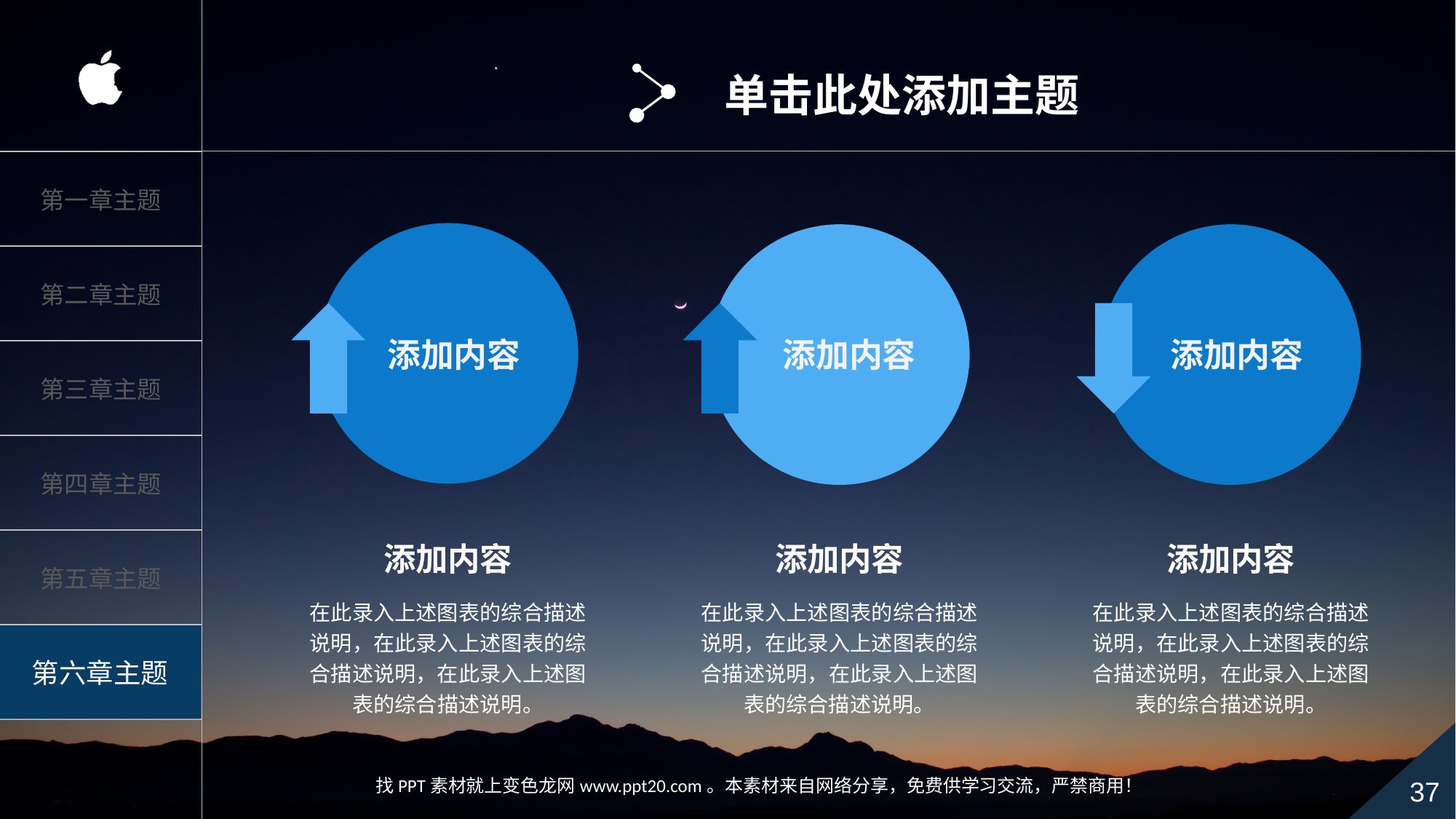

单击此处添加主题

添加内容
添加内容
添加内容
添加内容
在此录入上述图表的综合描述说明，在此录入上述图表的综合描述说明，在此录入上述图表的综合描述说明。
添加内容
在此录入上述图表的综合描述说明，在此录入上述图表的综合描述说明，在此录入上述图表的综合描述说明。
添加内容
在此录入上述图表的综合描述说明，在此录入上述图表的综合描述说明，在此录入上述图表的综合描述说明。